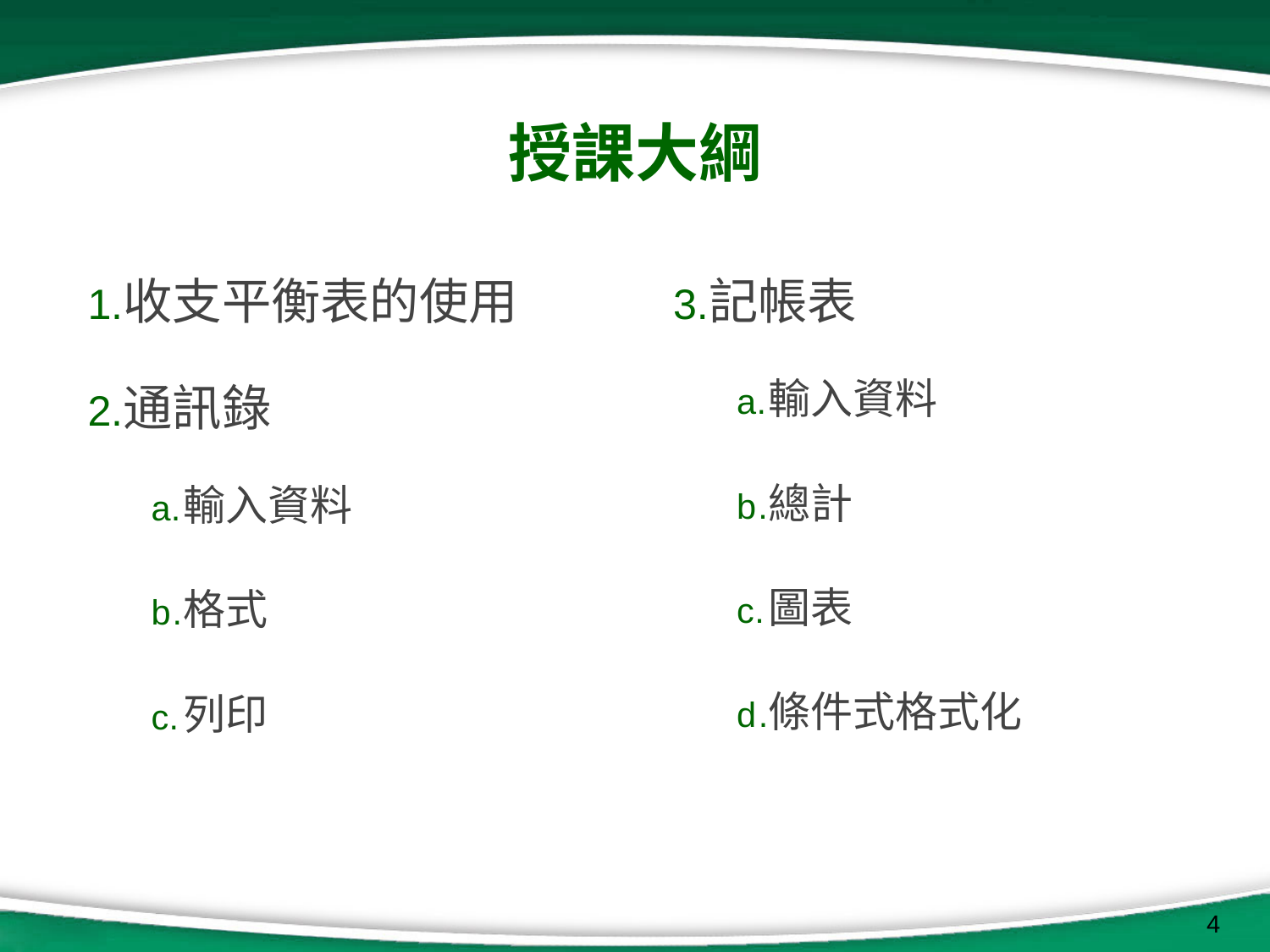

# 授課大綱
收支平衡表的使用
通訊錄
輸入資料
格式
列印
記帳表
輸入資料
總計
圖表
條件式格式化
4